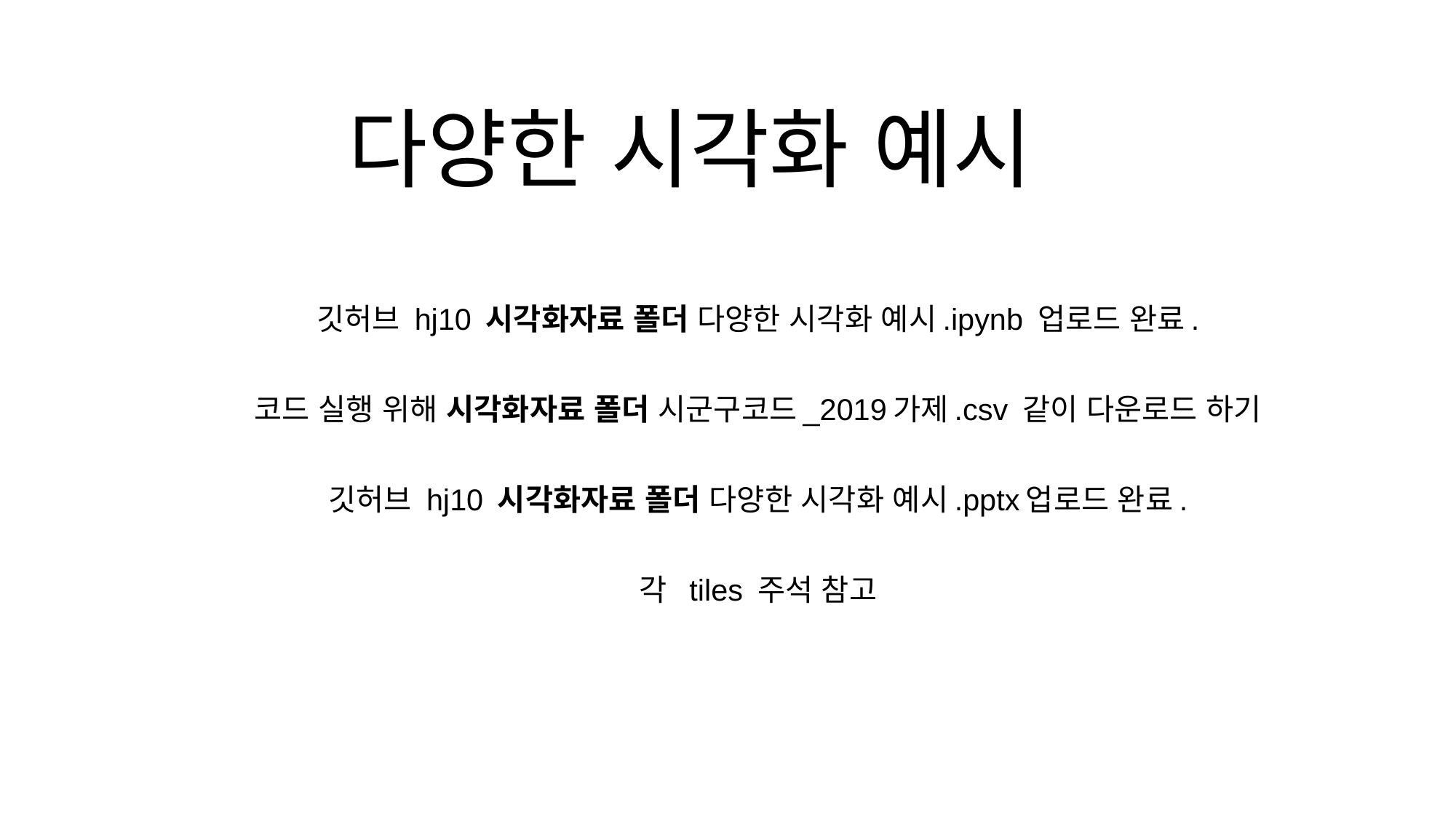

# 다양한 시각화 예시
깃허브 hj10 시각화자료 폴더 다양한 시각화 예시.ipynb 업로드 완료.

코드 실행 위해 시각화자료 폴더 시군구코드_2019가제.csv 같이 다운로드 하기

깃허브 hj10 시각화자료 폴더 다양한 시각화 예시.pptx업로드 완료.

각  tiles 주석 참고